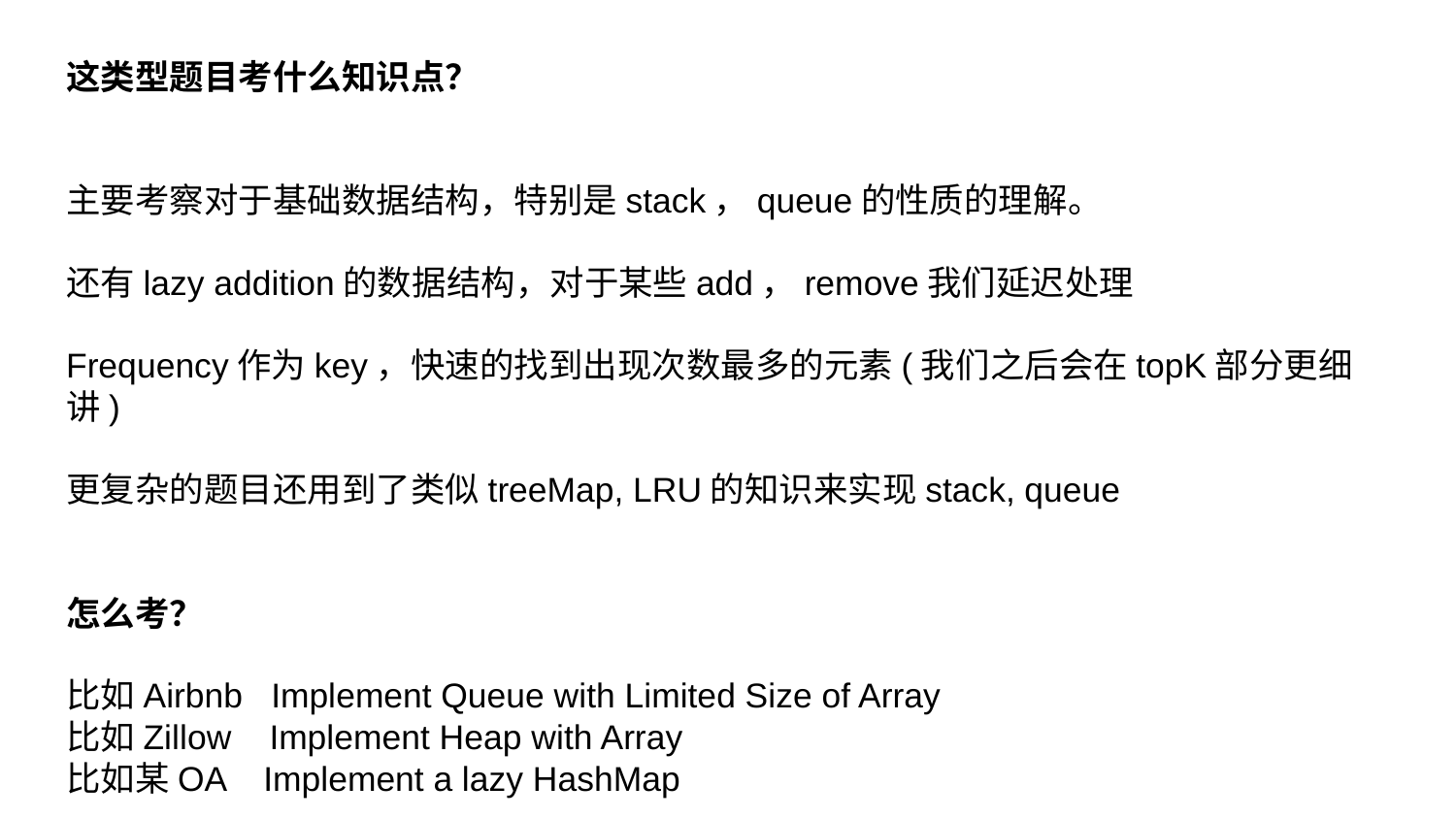

这类型题目考什么知识点？

主要考察对于基础数据结构，特别是stack，queue的性质的理解。

还有lazy addition的数据结构，对于某些add，remove我们延迟处理

Frequency作为key，快速的找到出现次数最多的元素(我们之后会在topK部分更细讲)

更复杂的题目还用到了类似treeMap, LRU的知识来实现stack, queue

怎么考？

比如Airbnb   Implement Queue with Limited Size of Array
比如Zillow    Implement Heap with Array
比如某OA    Implement a lazy HashMap